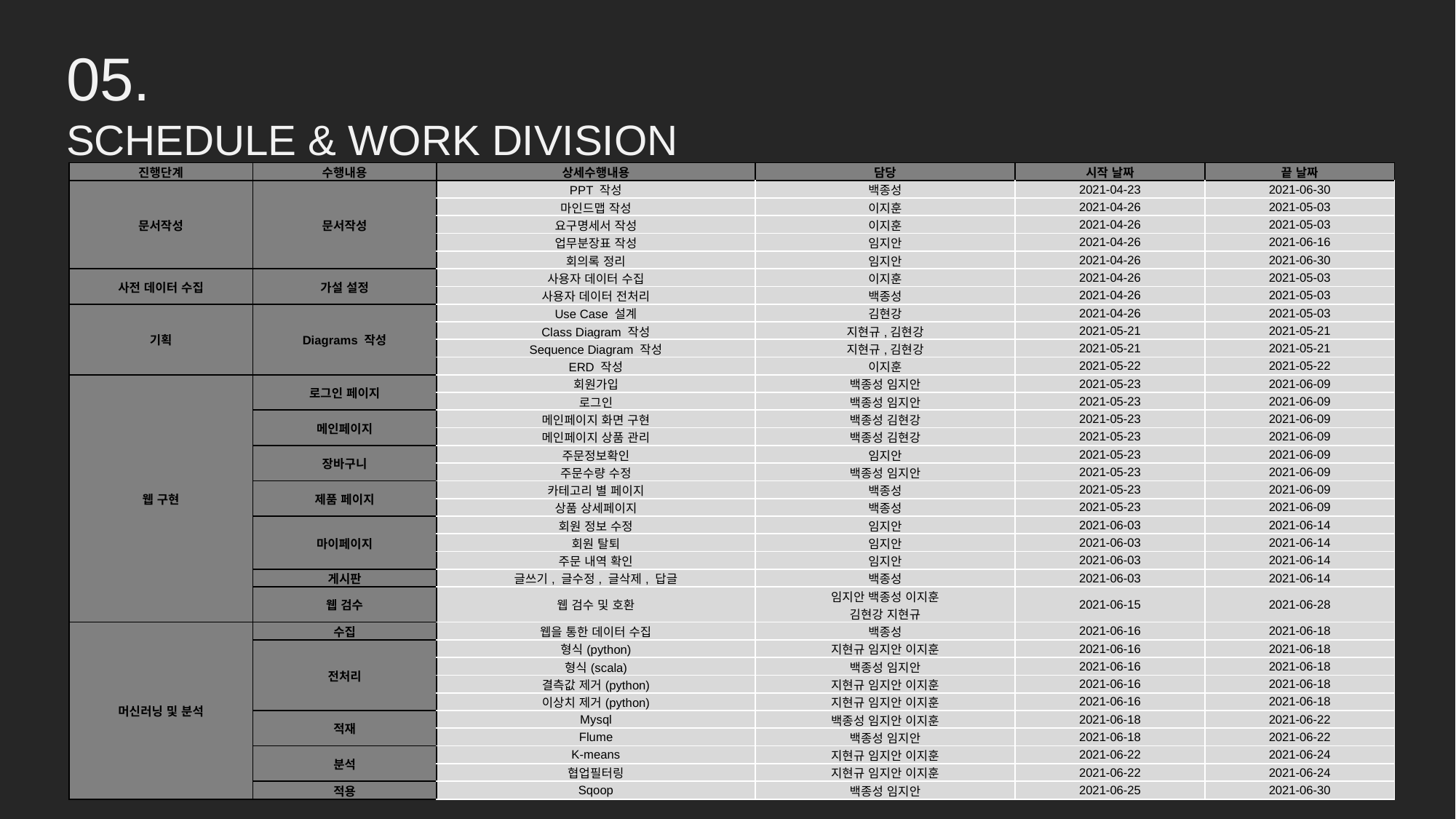

05.
SCHEDULE & WORK DIVISION
| 진행단계 | 수행내용 | 상세수행내용 | 담당 | 시작 날짜 | 끝 날짜 |
| --- | --- | --- | --- | --- | --- |
| 문서작성 | 문서작성 | PPT 작성 | 백종성 | 2021-04-23 | 2021-06-30 |
|  |  | 마인드맵 작성 | 이지훈 | 2021-04-26 | 2021-05-03 |
|  |  | 요구명세서 작성 | 이지훈 | 2021-04-26 | 2021-05-03 |
|  |  | 업무분장표 작성 | 임지안 | 2021-04-26 | 2021-06-16 |
|  |  | 회의록 정리 | 임지안 | 2021-04-26 | 2021-06-30 |
| 사전 데이터 수집 | 가설 설정 | 사용자 데이터 수집 | 이지훈 | 2021-04-26 | 2021-05-03 |
|  |  | 사용자 데이터 전처리 | 백종성 | 2021-04-26 | 2021-05-03 |
| 기획 | Diagrams 작성 | Use Case 설계 | 김현강 | 2021-04-26 | 2021-05-03 |
|  |  | Class Diagram 작성 | 지현규,김현강 | 2021-05-21 | 2021-05-21 |
|  |  | Sequence Diagram 작성 | 지현규,김현강 | 2021-05-21 | 2021-05-21 |
|  |  | ERD 작성 | 이지훈 | 2021-05-22 | 2021-05-22 |
| 웹 구현 | 로그인 페이지 | 회원가입 | 백종성 임지안 | 2021-05-23 | 2021-06-09 |
|  |  | 로그인 | 백종성 임지안 | 2021-05-23 | 2021-06-09 |
|  | 메인페이지 | 메인페이지 화면 구현 | 백종성 김현강 | 2021-05-23 | 2021-06-09 |
|  |  | 메인페이지 상품 관리 | 백종성 김현강 | 2021-05-23 | 2021-06-09 |
|  | 장바구니 | 주문정보확인 | 임지안 | 2021-05-23 | 2021-06-09 |
|  |  | 주문수량 수정 | 백종성 임지안 | 2021-05-23 | 2021-06-09 |
|  | 제품 페이지 | 카테고리 별 페이지 | 백종성 | 2021-05-23 | 2021-06-09 |
|  |  | 상품 상세페이지 | 백종성 | 2021-05-23 | 2021-06-09 |
|  | 마이페이지 | 회원 정보 수정 | 임지안 | 2021-06-03 | 2021-06-14 |
|  |  | 회원 탈퇴 | 임지안 | 2021-06-03 | 2021-06-14 |
|  |  | 주문 내역 확인 | 임지안 | 2021-06-03 | 2021-06-14 |
|  | 게시판 | 글쓰기, 글수정, 글삭제, 답글 | 백종성 | 2021-06-03 | 2021-06-14 |
|  | 웹 검수 | 웹 검수 및 호환 | 임지안 백종성 이지훈 김현강 지현규 | 2021-06-15 | 2021-06-28 |
| 머신러닝 및 분석 | 수집 | 웹을 통한 데이터 수집 | 백종성 | 2021-06-16 | 2021-06-18 |
|  | 전처리 | 형식(python) | 지현규 임지안 이지훈 | 2021-06-16 | 2021-06-18 |
|  |  | 형식(scala) | 백종성 임지안 | 2021-06-16 | 2021-06-18 |
|  |  | 결측값 제거(python) | 지현규 임지안 이지훈 | 2021-06-16 | 2021-06-18 |
|  |  | 이상치 제거(python) | 지현규 임지안 이지훈 | 2021-06-16 | 2021-06-18 |
|  | 적재 | Mysql | 백종성 임지안 이지훈 | 2021-06-18 | 2021-06-22 |
|  |  | Flume | 백종성 임지안 | 2021-06-18 | 2021-06-22 |
|  | 분석 | K-means | 지현규 임지안 이지훈 | 2021-06-22 | 2021-06-24 |
|  |  | 협업필터링 | 지현규 임지안 이지훈 | 2021-06-22 | 2021-06-24 |
|  | 적용 | Sqoop | 백종성 임지안 | 2021-06-25 | 2021-06-30 |